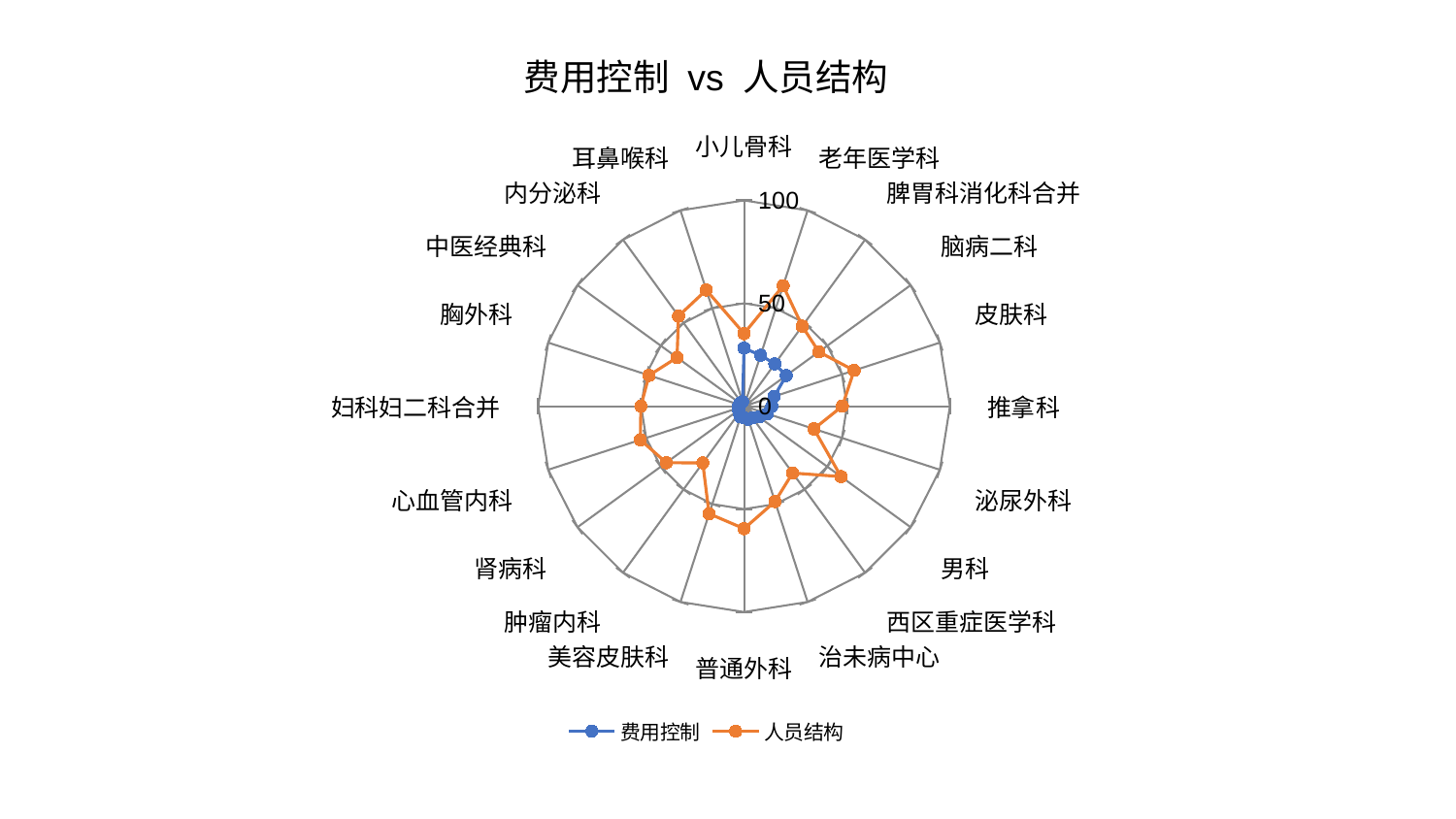

### Chart: 费用控制 vs 人员结构

| Category | 费用控制 | 人员结构 |
|---|---|---|
| 小儿骨科 | 28.197572456067583 | 35.28578927528046 |
| 老年医学科 | 26.03277206019832 | 61.52919148316098 |
| 脾胃科消化科合并 | 25.426491287710512 | 48.102606814617765 |
| 脑病二科 | 25.35780963024862 | 44.910029350179556 |
| 皮肤科 | 15.457652989937348 | 56.23188498147123 |
| 推拿科 | 13.532443336690449 | 47.73840835495091 |
| 泌尿外科 | 11.848782666878709 | 35.69317016145054 |
| 男科 | 8.93918864058355 | 58.23200509304468 |
| 西区重症医学科 | 7.010120564635973 | 40.15402519700599 |
| 治未病中心 | 6.695237095752467 | 48.70937923352892 |
| 普通外科 | 5.706673233401345 | 59.51865322494658 |
| 美容皮肤科 | 5.470920110331017 | 54.93336154043597 |
| 肿瘤内科 | 4.026048152583662 | 34.10682524421268 |
| 肾病科 | 3.199805297924142 | 46.71379700457821 |
| 心血管内科 | 3.0847262724355113 | 52.9680411860484 |
| 妇科妇二科合并 | 2.594484694066363 | 50.11482671911215 |
| 胸外科 | 2.4297081270369176 | 48.520574410653 |
| 中医经典科 | 2.3104643943530077 | 40.24208622904871 |
| 内分泌科 | 2.2688559710515355 | 54.15672023942964 |
| 耳鼻喉科 | 2.254768194126356 | 59.358563219059945 |
24